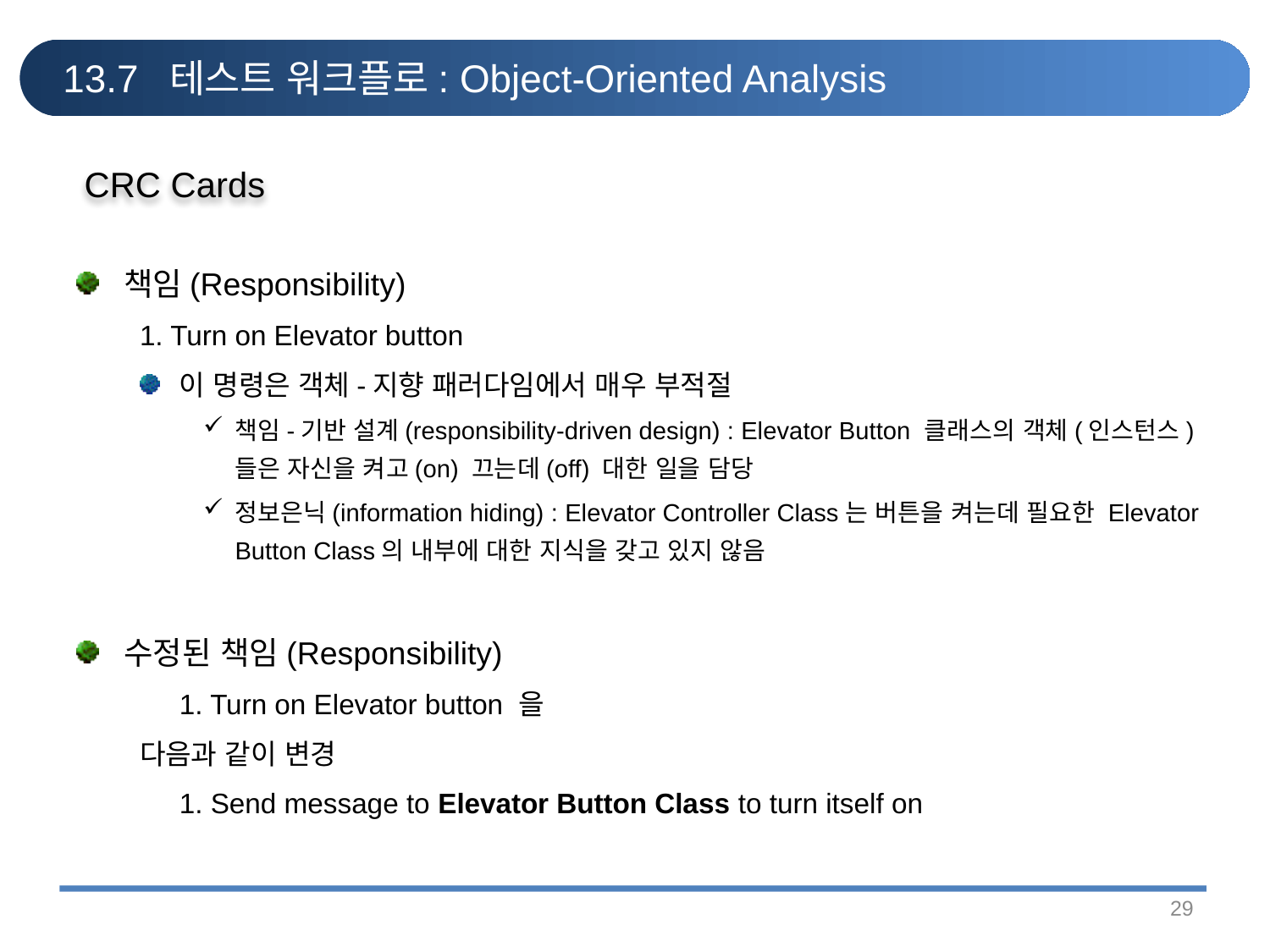

# 13.7  테스트 워크플로: Object-Oriented Analysis
CRC Cards
책임(Responsibility)
1. Turn on Elevator button
이 명령은 객체-지향 패러다임에서 매우 부적절
책임-기반 설계(responsibility-driven design) : Elevator Button 클래스의 객체(인스턴스)들은 자신을 켜고(on) 끄는데(off) 대한 일을 담당
정보은닉(information hiding) : Elevator Controller Class는 버튼을 켜는데 필요한 Elevator Button Class의 내부에 대한 지식을 갖고 있지 않음

수정된 책임(Responsibility)
	1. Turn on Elevator button 을
다음과 같이 변경
	1. Send message to Elevator Button Class to turn itself on

29